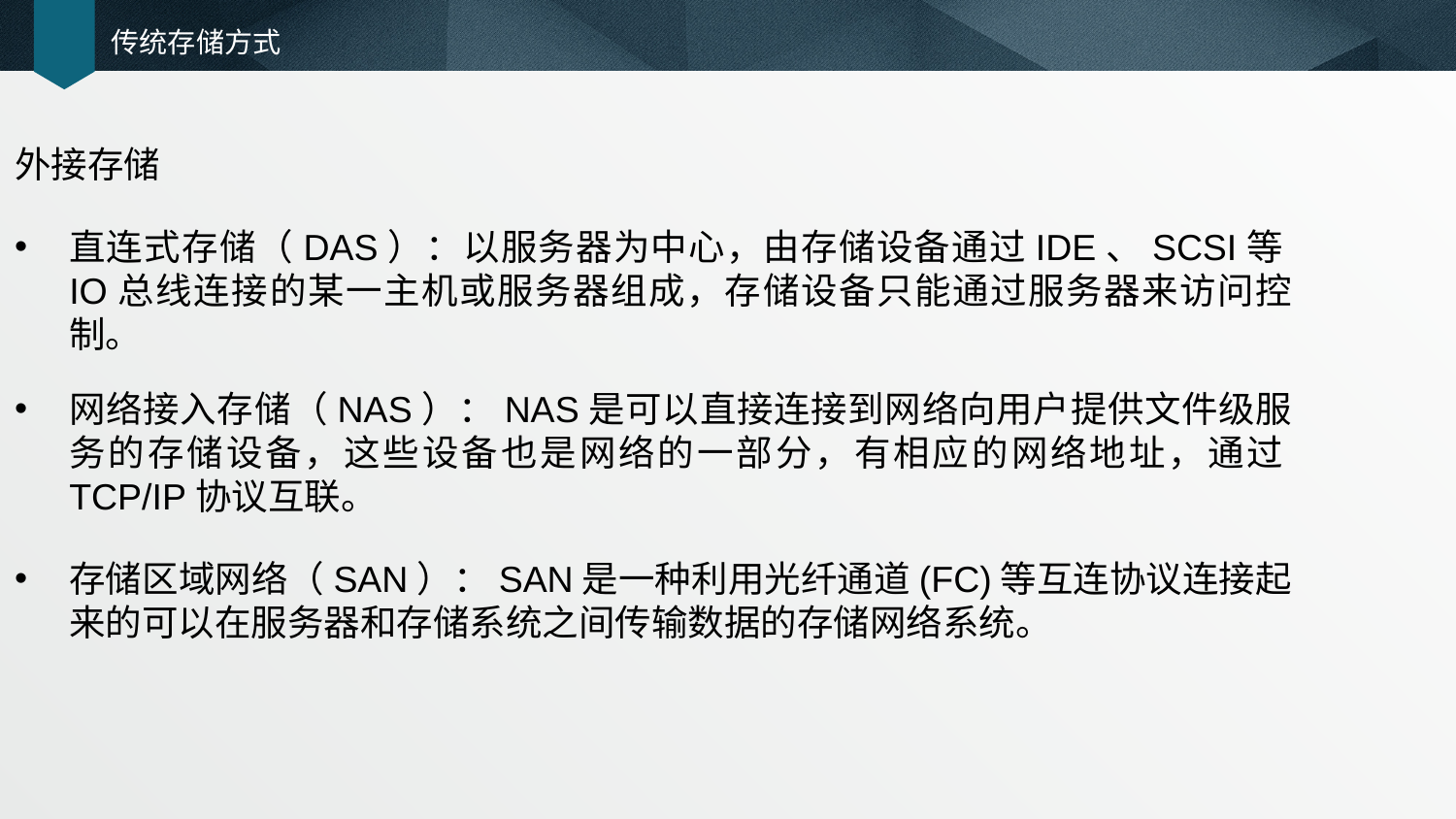

# 传统存储方式
外接存储

直连式存储（DAS）：以服务器为中心，由存储设备通过IDE、SCSI等IO总线连接的某一主机或服务器组成，存储设备只能通过服务器来访问控制。
网络接入存储（NAS）：NAS是可以直接连接到网络向用户提供文件级服务的存储设备，这些设备也是网络的一部分，有相应的网络地址，通过TCP/IP协议互联。

存储区域网络（SAN）：SAN是一种利用光纤通道(FC)等互连协议连接起来的可以在服务器和存储系统之间传输数据的存储网络系统。